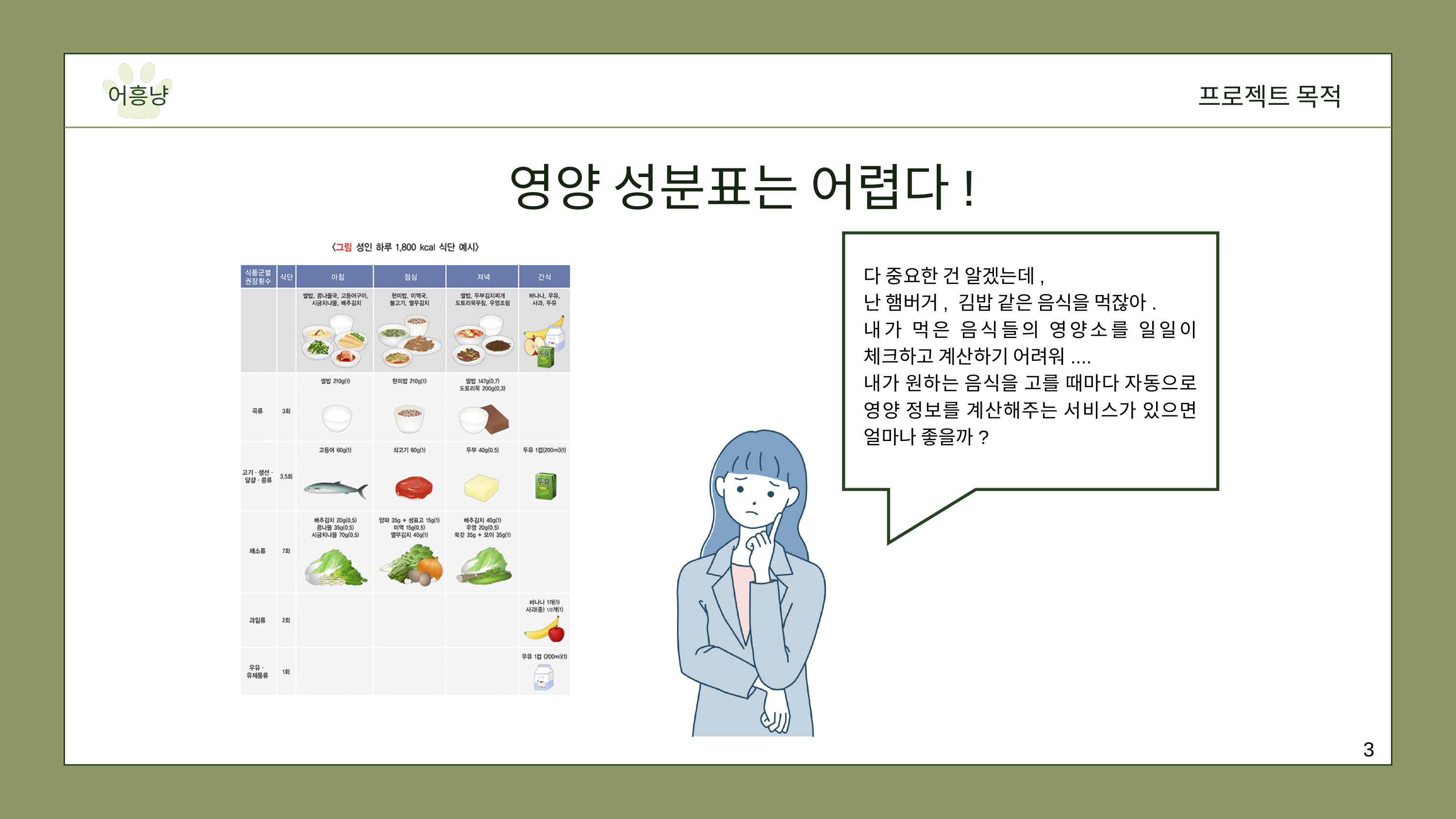

프로젝트 목적
어흥냥

영양 성분표는 어렵다!

다 중요한 건 알겠는데,
난 햄버거, 김밥 같은 음식을 먹잖아.
내가 먹은 음식들의 영양소를 일일이 체크하고 계산하기 어려워....
내가 원하는 음식을 고를 때마다 자동으로 영양 정보를 계산해주는 서비스가 있으면 얼마나 좋을까?

3